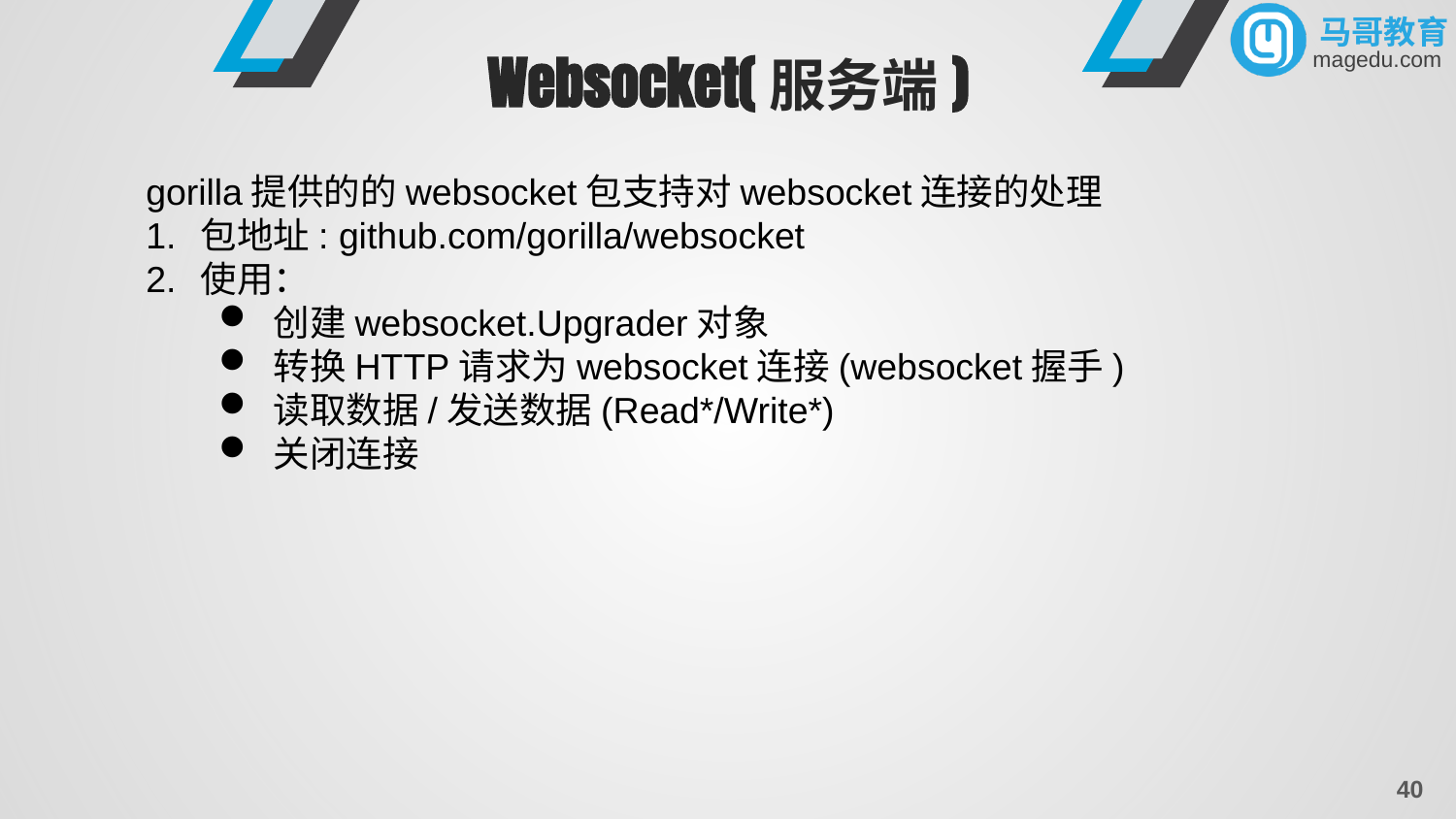

Websocket(服务端)
gorilla提供的的websocket包支持对websocket连接的处理
包地址: github.com/gorilla/websocket
使用：
创建websocket.Upgrader对象
转换HTTP请求为websocket连接(websocket握手)
读取数据/发送数据(Read*/Write*)
关闭连接